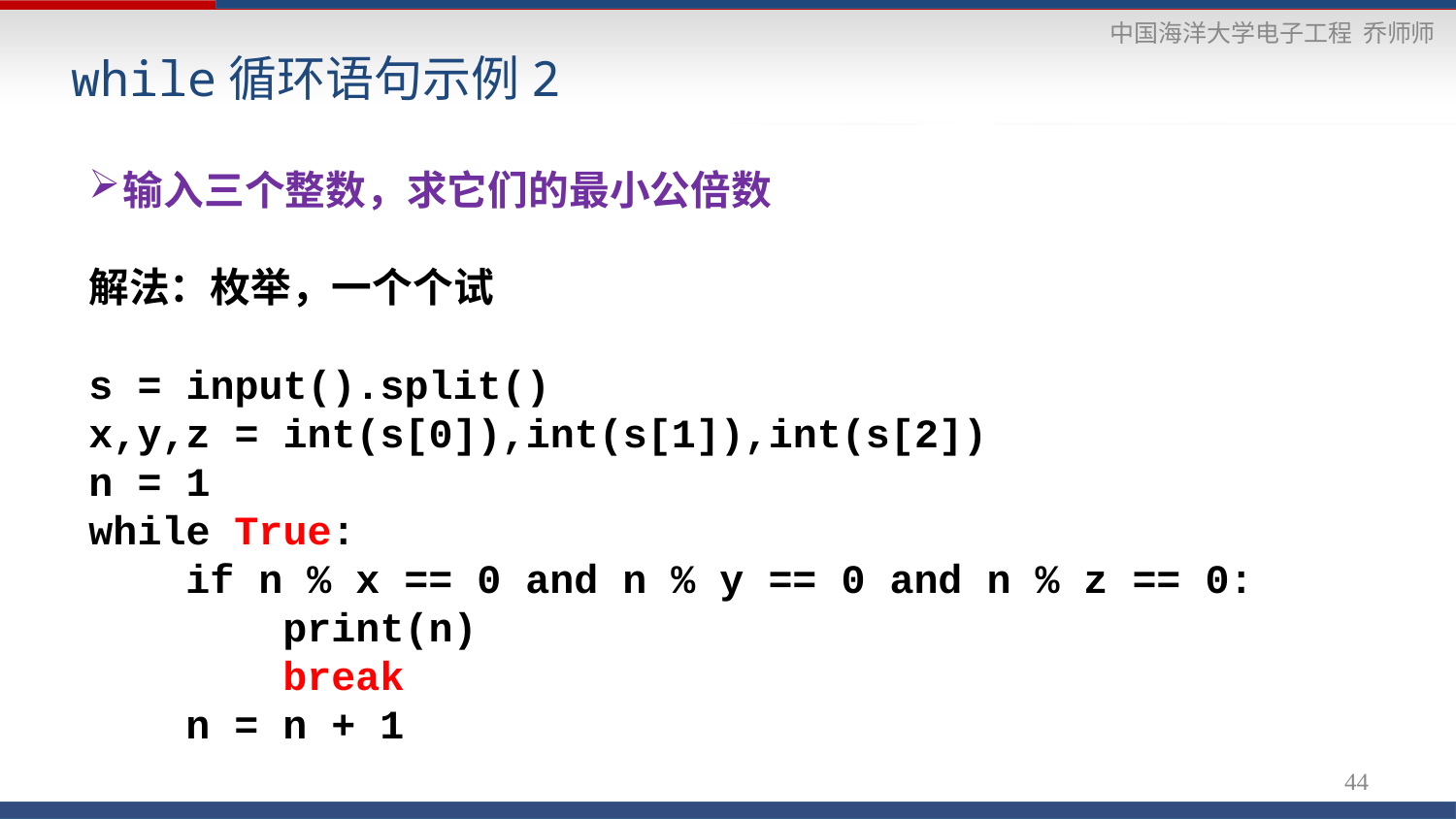

# while循环语句示例2
输入三个整数，求它们的最小公倍数

解法：枚举，一个个试

s = input().split()
x,y,z = int(s[0]),int(s[1]),int(s[2])
n = 1
while True:
    if n % x == 0 and n % y == 0 and n % z == 0:
        print(n)
        break
    n = n + 1
44